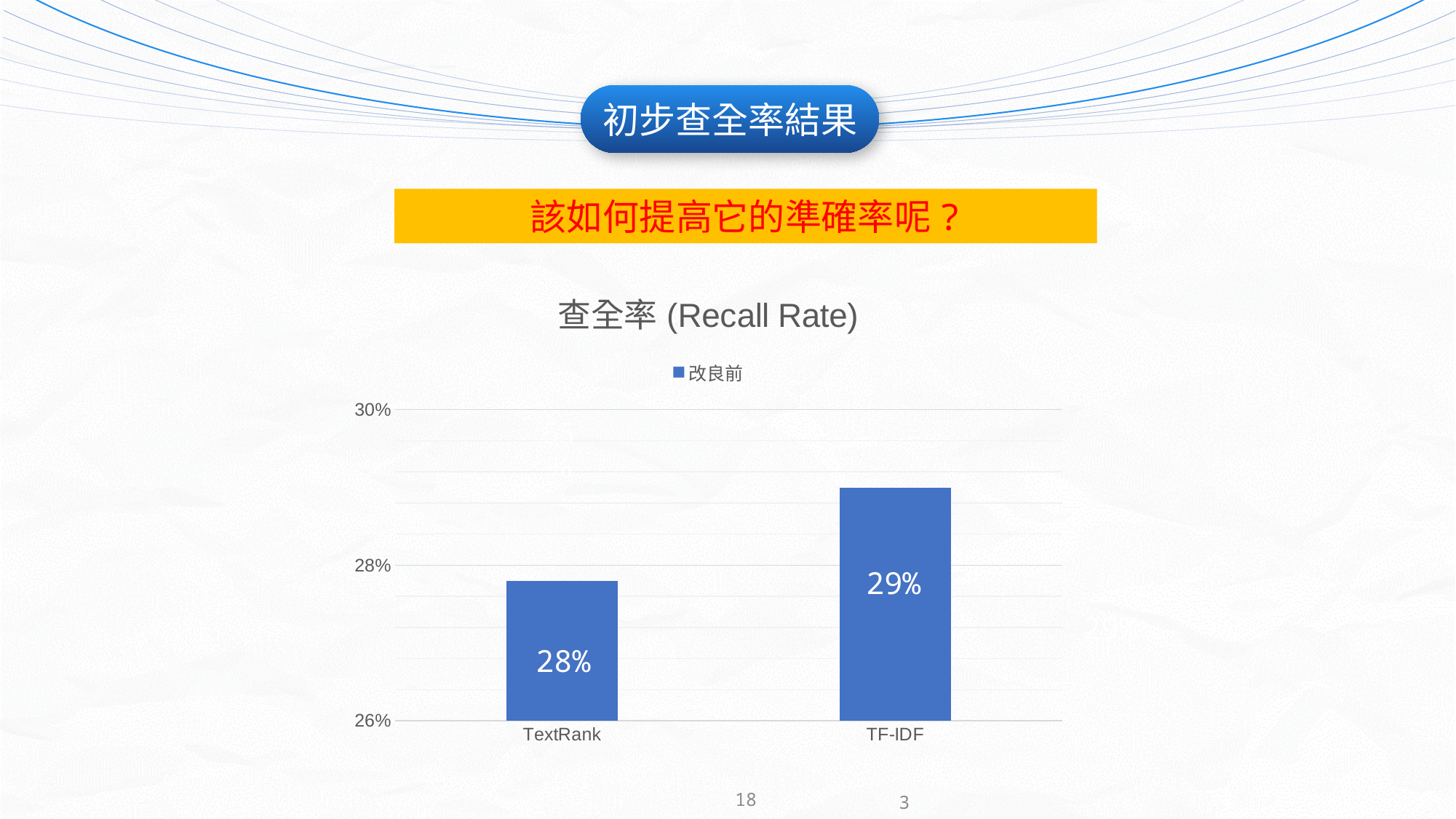

初步查全率結果
該如何提高它的準確率呢?

### Chart: 查全率(Recall Rate)

| Category | 改良前 |
|---|---|
| TextRank | 0.278 |
| TF-IDF | 0.29 |
29%
3
29%
28%
18